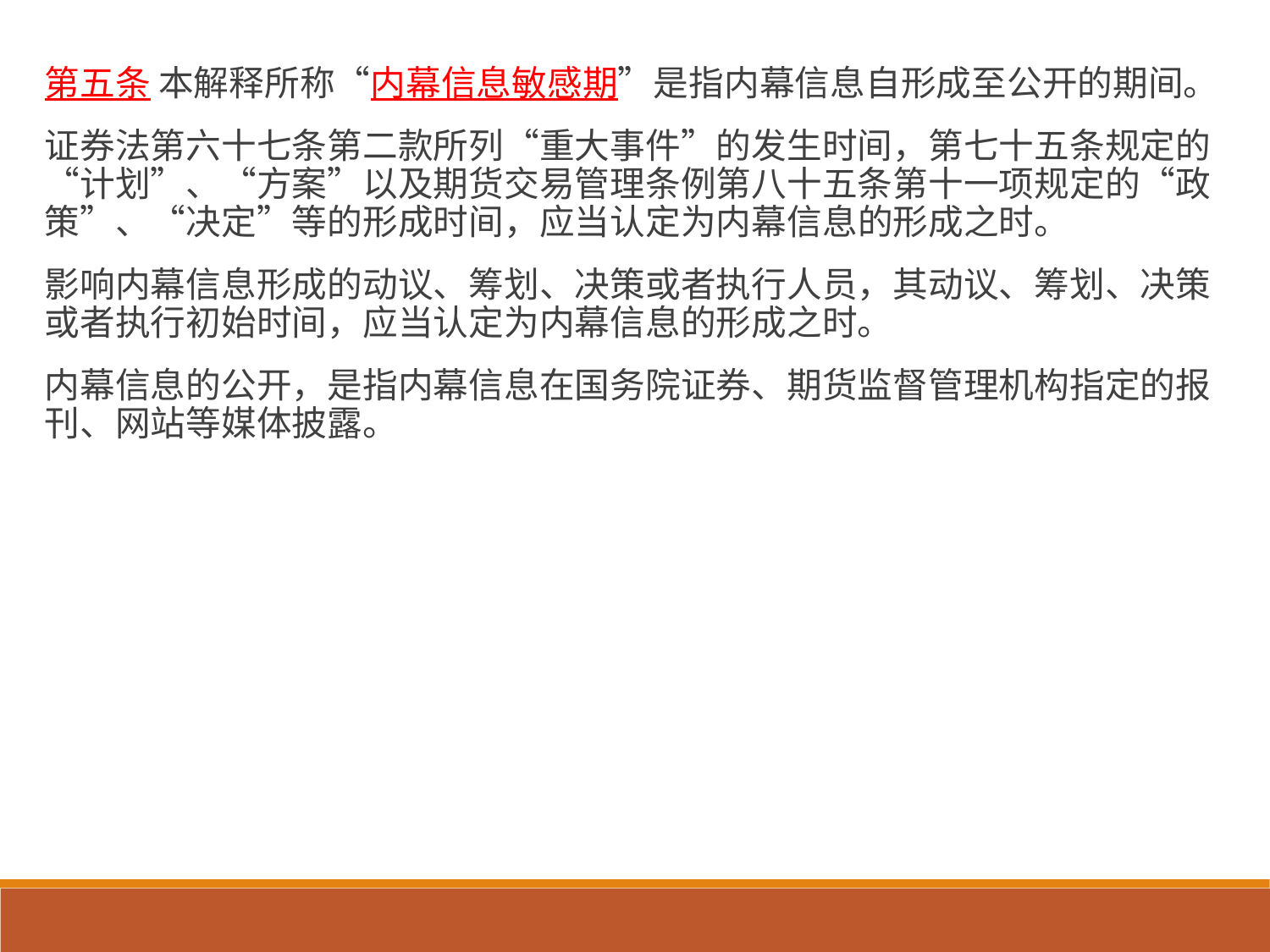

第五条 本解释所称“内幕信息敏感期”是指内幕信息自形成至公开的期间。
证券法第六十七条第二款所列“重大事件”的发生时间，第七十五条规定的“计划”、“方案”以及期货交易管理条例第八十五条第十一项规定的“政策”、“决定”等的形成时间，应当认定为内幕信息的形成之时。
影响内幕信息形成的动议、筹划、决策或者执行人员，其动议、筹划、决策或者执行初始时间，应当认定为内幕信息的形成之时。
内幕信息的公开，是指内幕信息在国务院证券、期货监督管理机构指定的报刊、网站等媒体披露。